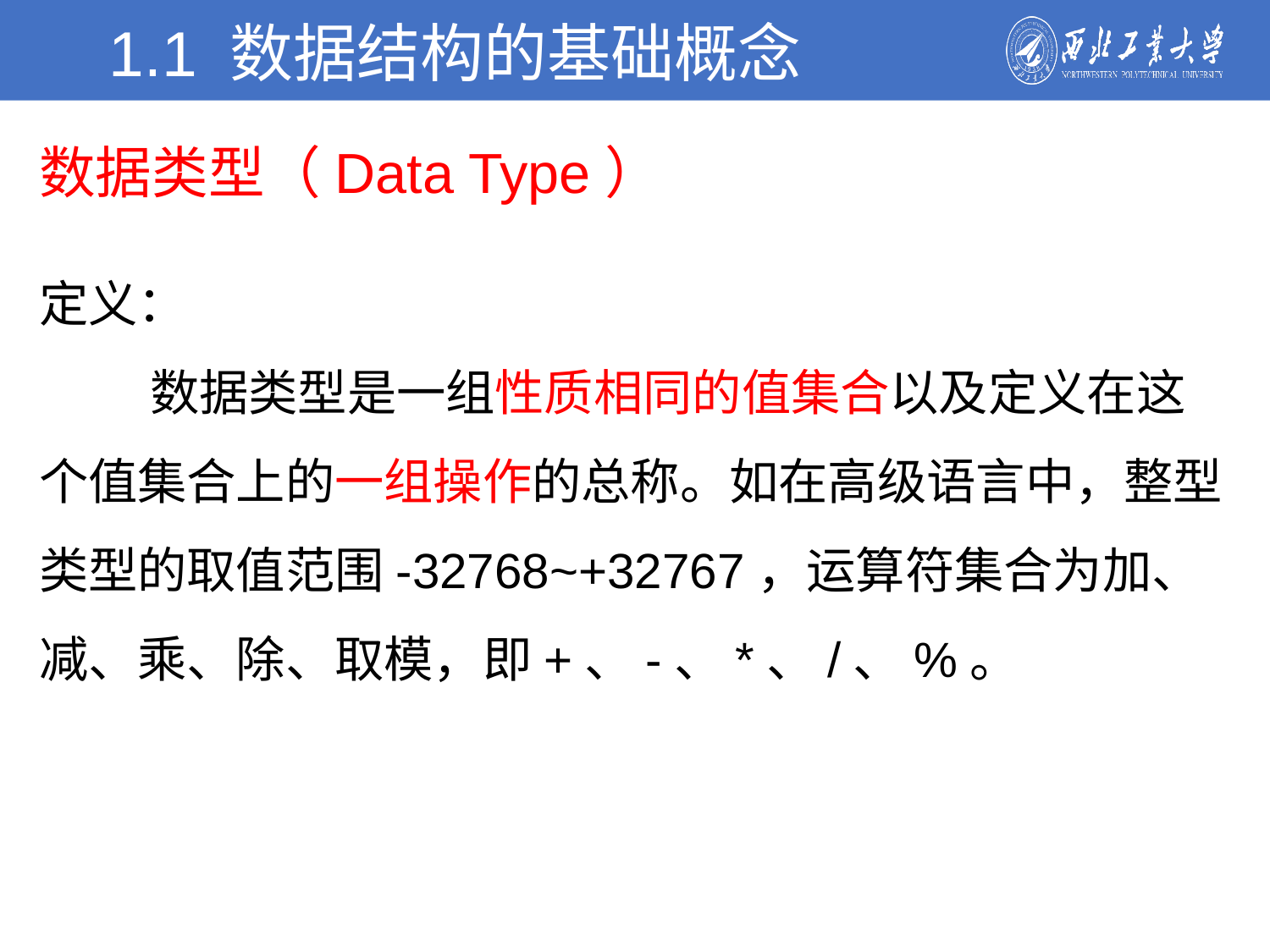

1.1 数据结构的基础概念
学校简介
数据类型（Data Type）

定义：
         数据类型是一组性质相同的值集合以及定义在这个值集合上的一组操作的总称。如在高级语言中，整型类型的取值范围-32768~+32767，运算符集合为加、减、乘、除、取模，即+、-、*、/、%。
12